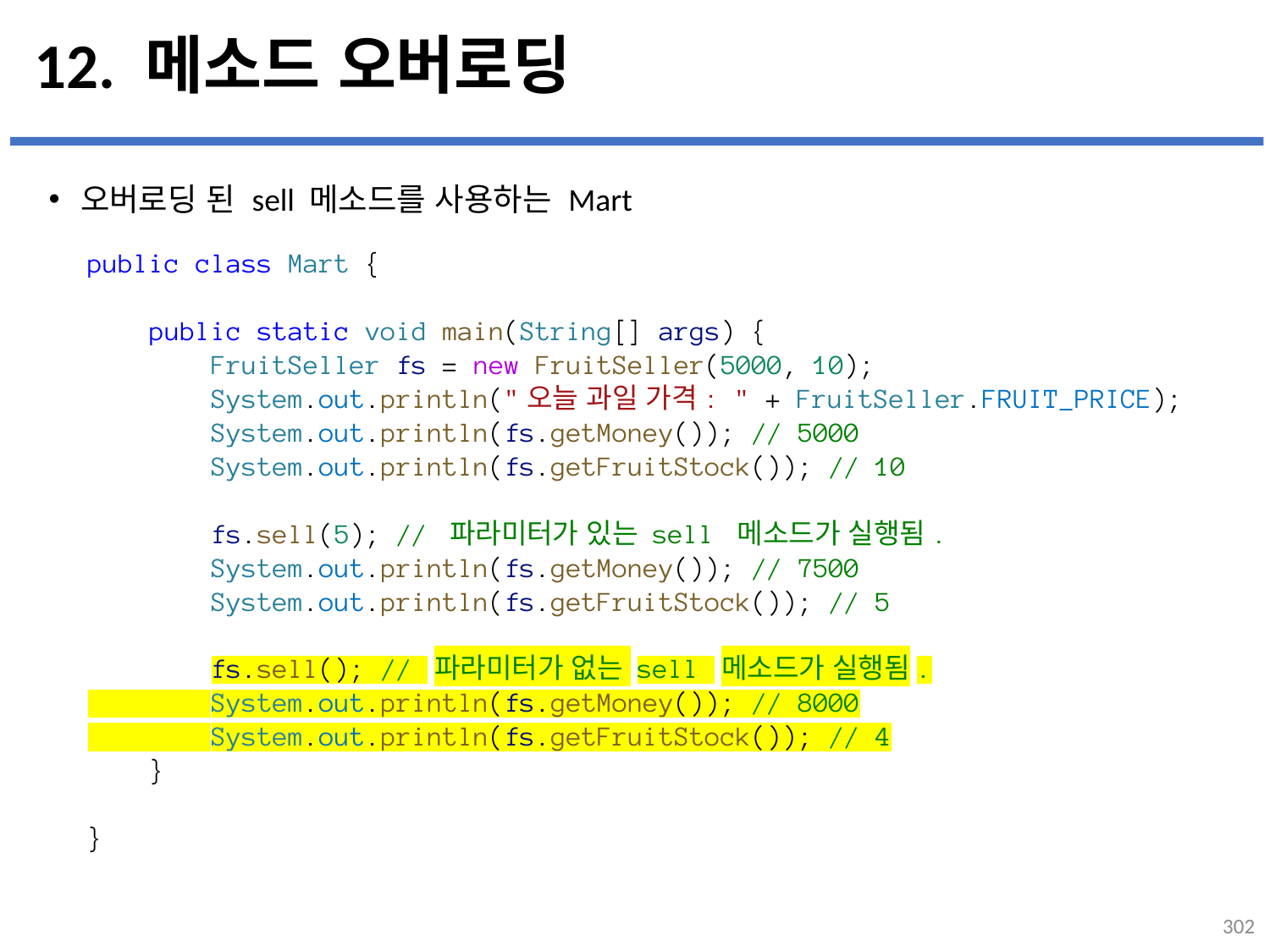

# 12. 메소드 오버로딩
오버로딩 된 sell 메소드를 사용하는 Mart
...

설명
public class Mart {

    public static void main(String[] args) {
        FruitSeller fs = new FruitSeller(5000, 10);
        System.out.println("오늘 과일 가격: " + FruitSeller.FRUIT_PRICE);
        System.out.println(fs.getMoney()); // 5000
        System.out.println(fs.getFruitStock()); // 10
        fs.sell(5); // 파라미터가 있는 sell 메소드가 실행됨.
        System.out.println(fs.getMoney()); // 7500
        System.out.println(fs.getFruitStock()); // 5
        fs.sell(); // 파라미터가 없는 sell 메소드가 실행됨.
        System.out.println(fs.getMoney()); // 8000
        System.out.println(fs.getFruitStock()); // 4
    }
}
302